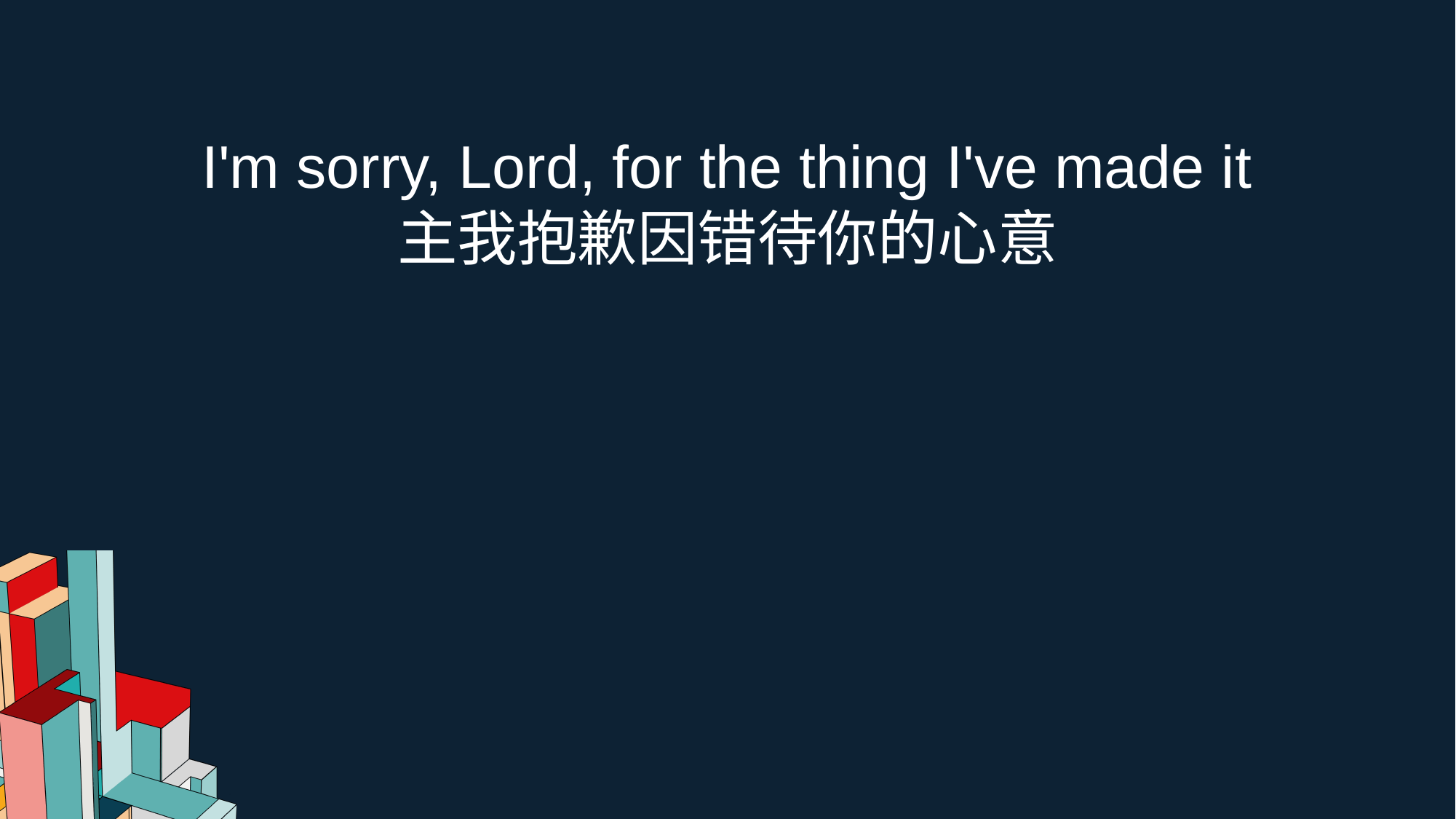

I'm sorry, Lord, for the thing I've made it
主我抱歉因错待你的心意